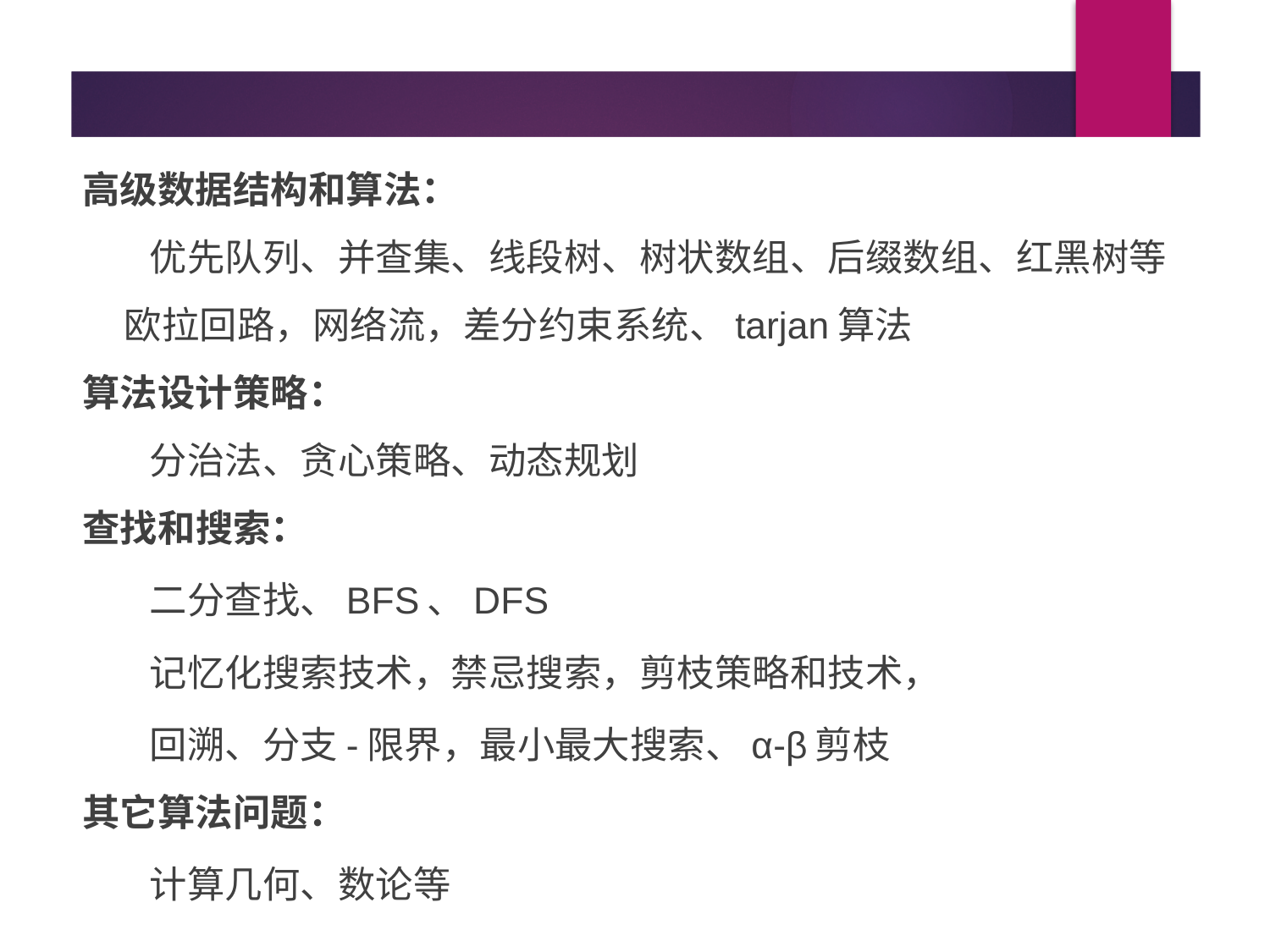

高级数据结构和算法：
       优先队列、并查集、线段树、树状数组、后缀数组、红黑树等
    欧拉回路，网络流，差分约束系统、tarjan算法
算法设计策略：
       分治法、贪心策略、动态规划
查找和搜索：
       二分查找、BFS、DFS
       记忆化搜索技术，禁忌搜索，剪枝策略和技术，
       回溯、分支-限界，最小最大搜索、α-β剪枝
其它算法问题：
       计算几何、数论等